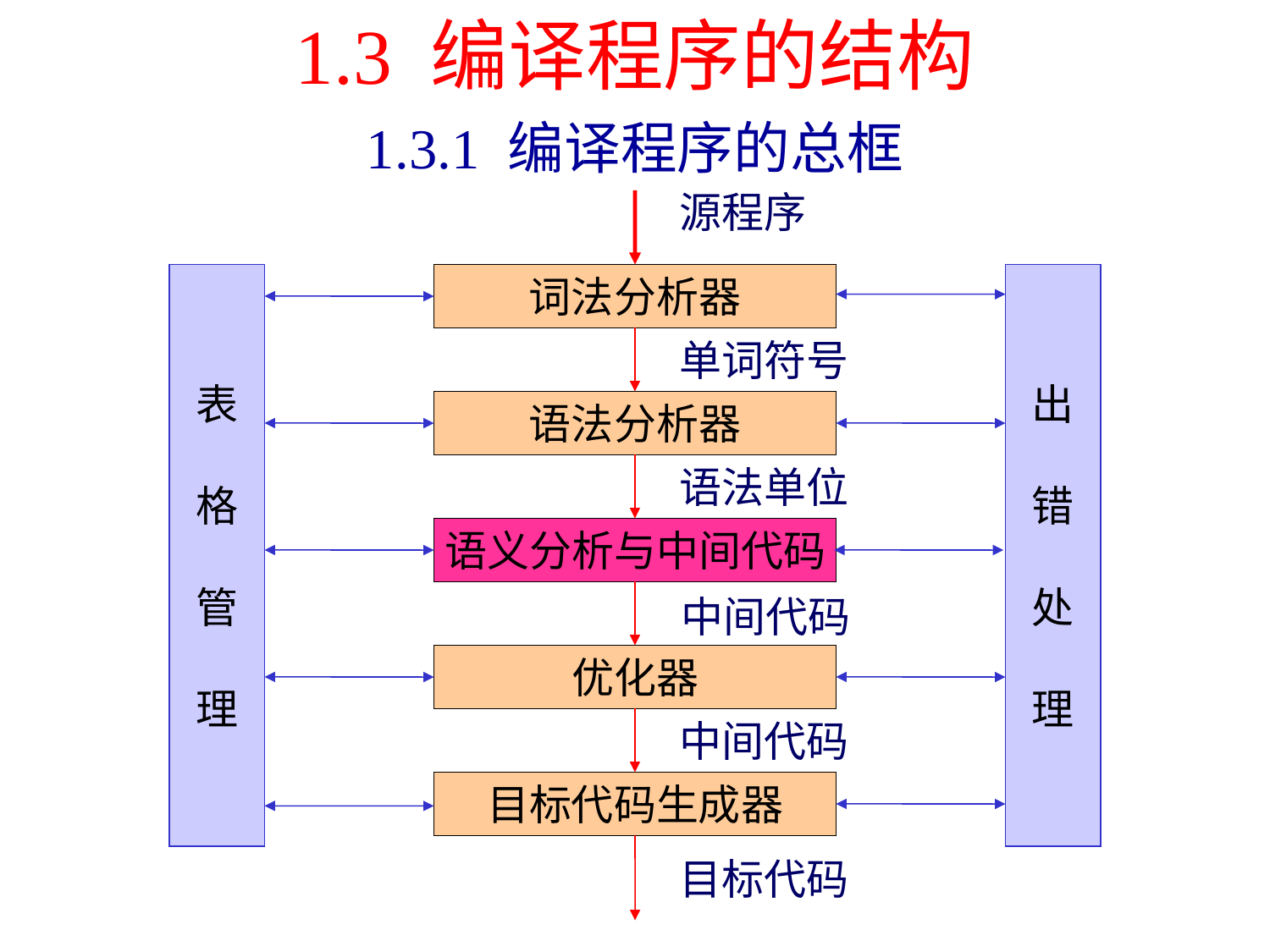

# 1.3 编译程序的结构
1.3.1 编译程序的总框

源程序

表

格

管

理
词法分析器
出

错

处

理

单词符号
语法分析器

语法单位
语义分析与中间代码

中间代码
优化器

中间代码
目标代码生成器

目标代码